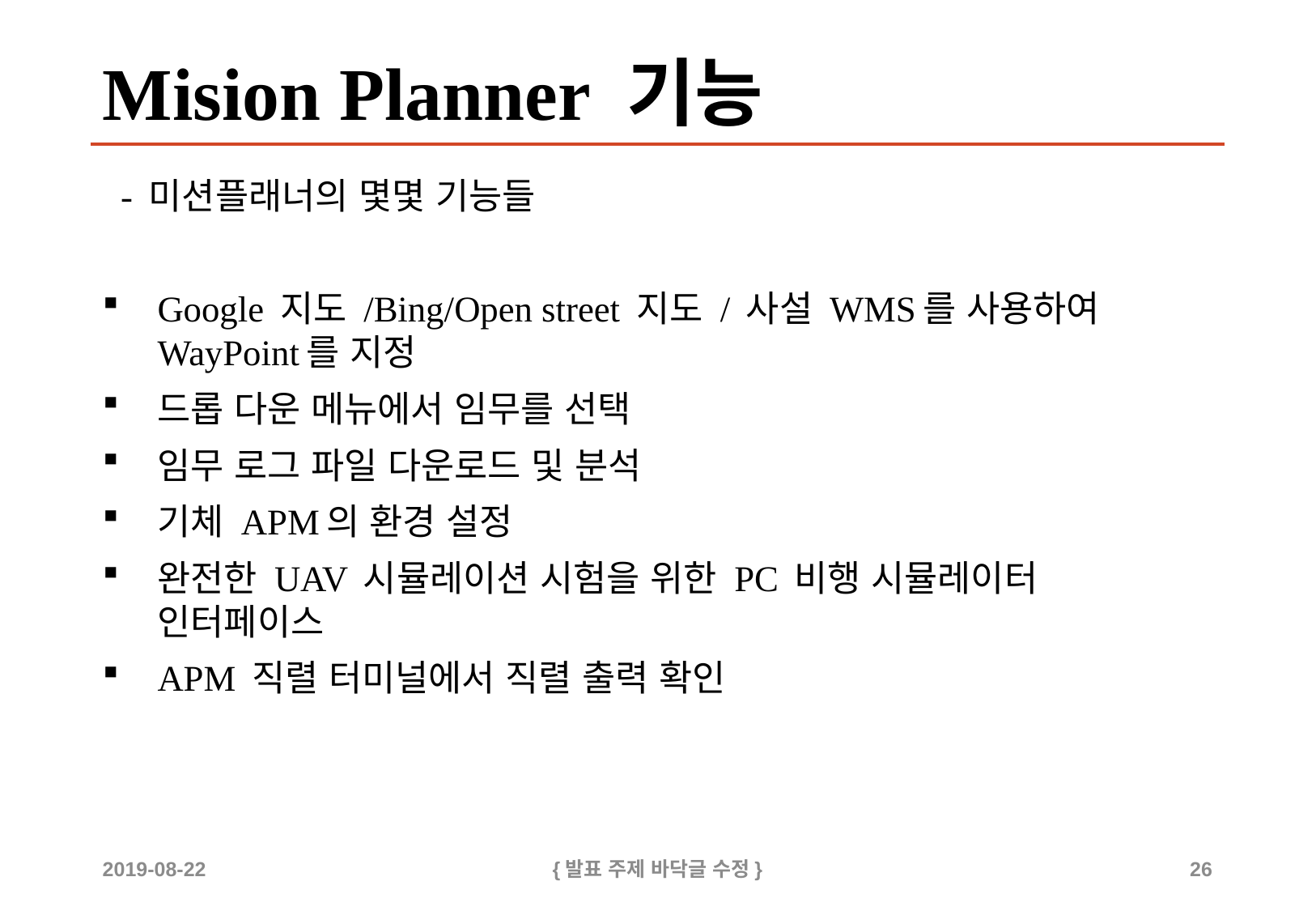

# Mision Planner 기능
  - 미션플래너의 몇몇 기능들

Google 지도 /Bing/Open street 지도 / 사설 WMS를 사용하여 WayPoint를 지정
드롭 다운 메뉴에서 임무를 선택
임무 로그 파일 다운로드 및 분석
기체 APM의 환경 설정
완전한 UAV 시뮬레이션 시험을 위한 PC 비행 시뮬레이터 인터페이스
APM 직렬 터미널에서 직렬 출력 확인

2019-08-22
{발표 주제 바닥글 수정}
26